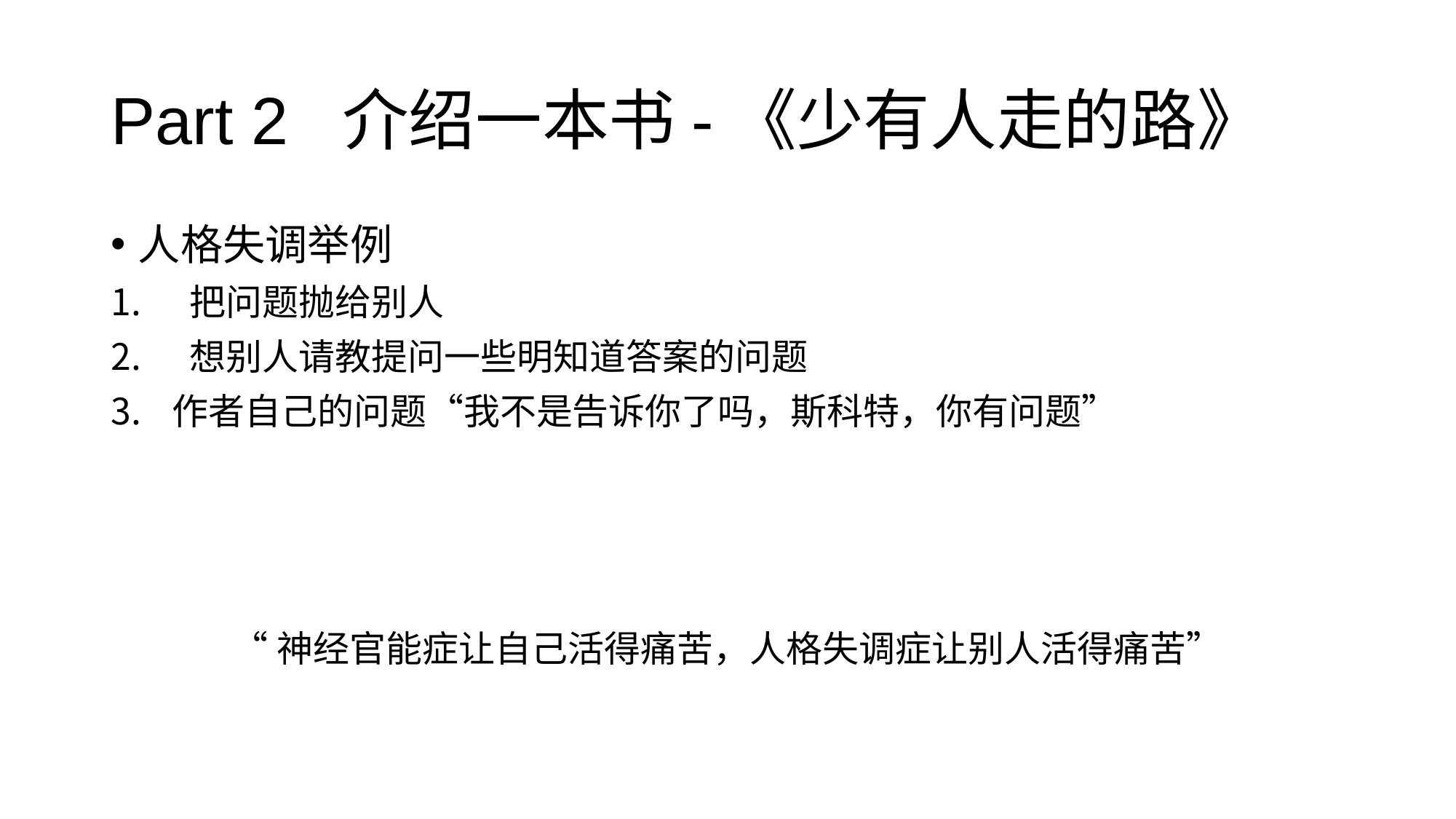

# Part 2  介绍一本书-《少有人走的路》
人格失调举例
 把问题抛给别人
 想别人请教提问一些明知道答案的问题
作者自己的问题“我不是告诉你了吗，斯科特，你有问题”

“神经官能症让自己活得痛苦，人格失调症让别人活得痛苦”